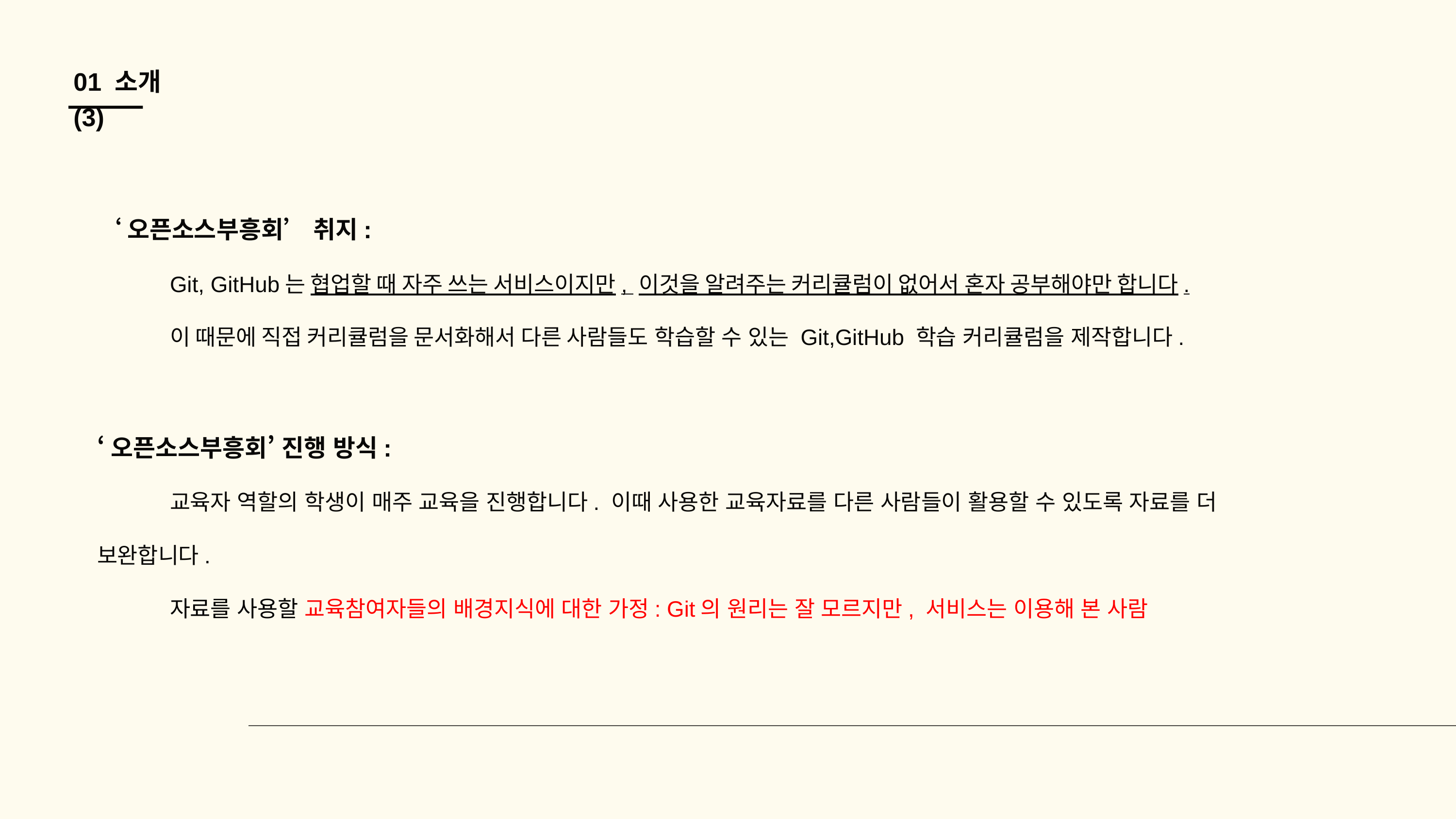

01 소개 (3)

‘오픈소스부흥회’ 취지:
	Git, GitHub는 협업할 때 자주 쓰는 서비스이지만, 이것을 알려주는 커리큘럼이 없어서 혼자 공부해야만 합니다.
	이 때문에 직접 커리큘럼을 문서화해서 다른 사람들도 학습할 수 있는 Git,GitHub 학습 커리큘럼을 제작합니다.

‘오픈소스부흥회’ 진행 방식:
	교육자 역할의 학생이 매주 교육을 진행합니다. 이때 사용한 교육자료를 다른 사람들이 활용할 수 있도록 자료를 더 	보완합니다.
	자료를 사용할 교육참여자들의 배경지식에 대한 가정: Git의 원리는 잘 모르지만, 서비스는 이용해 본 사람